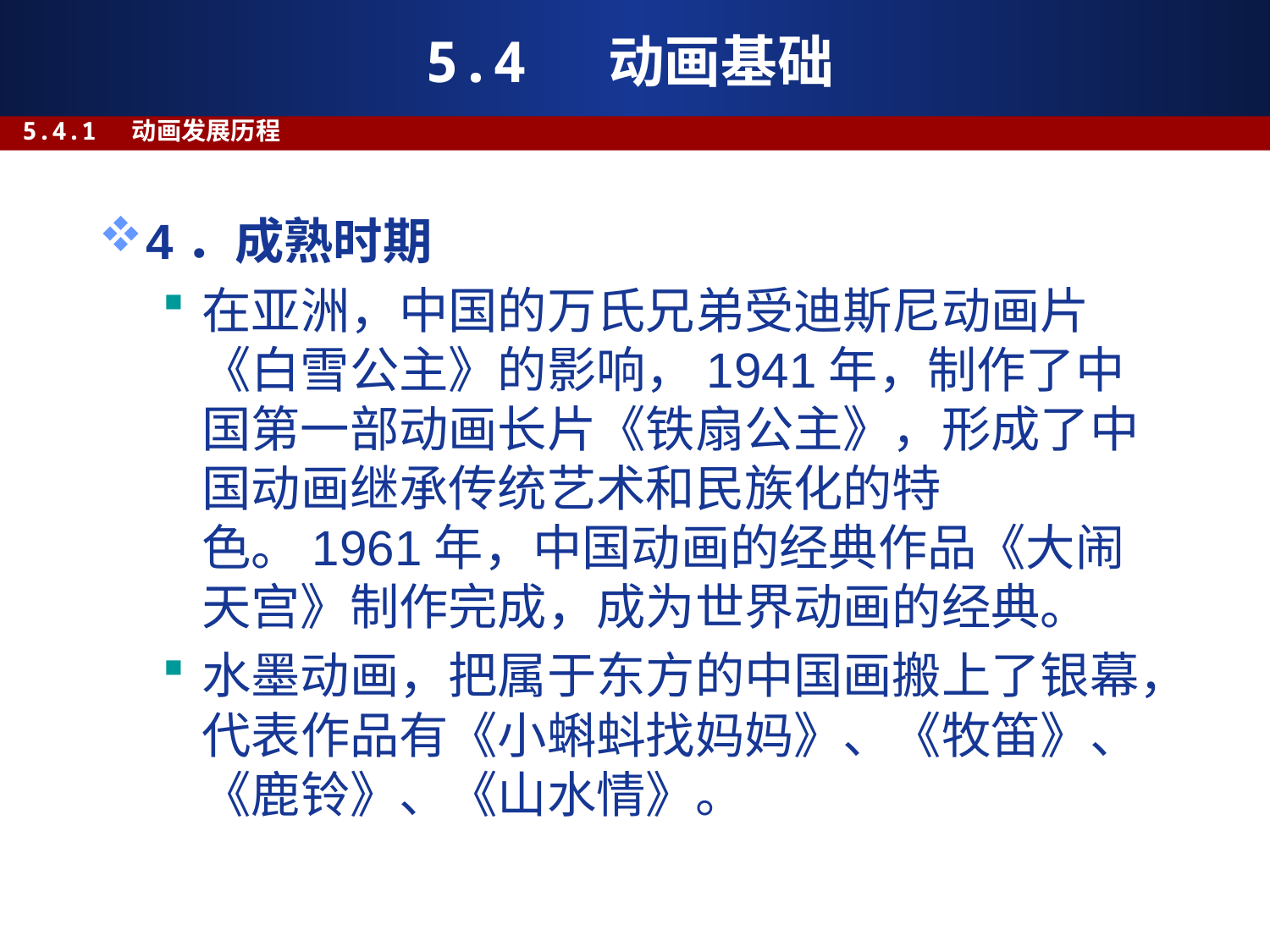

# 5.4  动画基础
5.4.1  动画发展历程
4．成熟时期
在亚洲，中国的万氏兄弟受迪斯尼动画片《白雪公主》的影响，1941年，制作了中国第一部动画长片《铁扇公主》，形成了中国动画继承传统艺术和民族化的特色。1961年，中国动画的经典作品《大闹天宫》制作完成，成为世界动画的经典。
水墨动画，把属于东方的中国画搬上了银幕，代表作品有《小蝌蚪找妈妈》、《牧笛》、《鹿铃》、《山水情》。